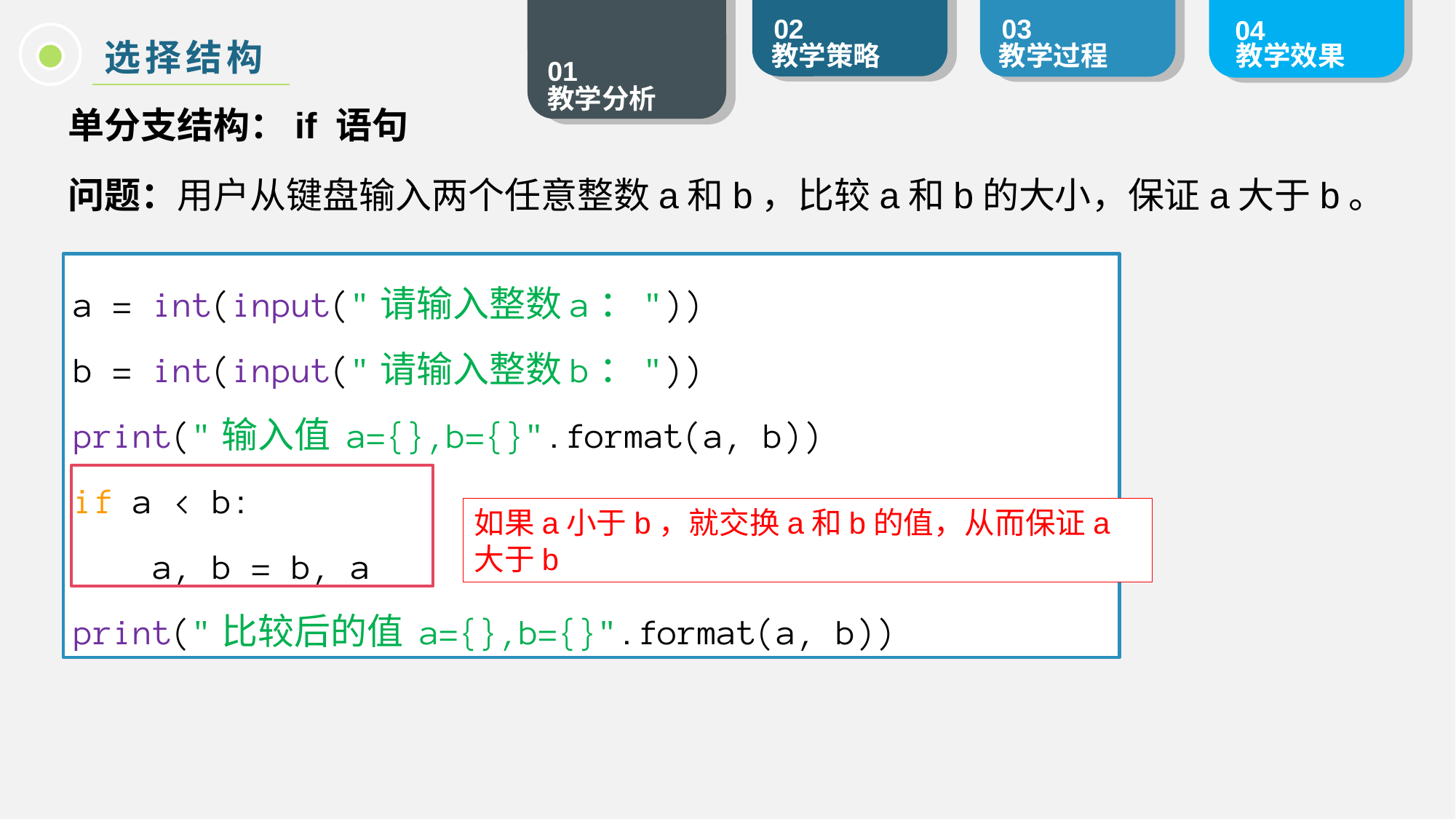

选择结构
单分支结构：if 语句
问题：用户从键盘输入两个任意整数a和b，比较a和b的大小，保证a大于b。
a = int(input("请输入整数a："))
b = int(input("请输入整数b："))
print("输入值 a={},b={}".format(a, b))
if a < b:
    a, b = b, a
print("比较后的值 a={},b={}".format(a, b))

如果a小于b，就交换a和b的值，从而保证a大于b